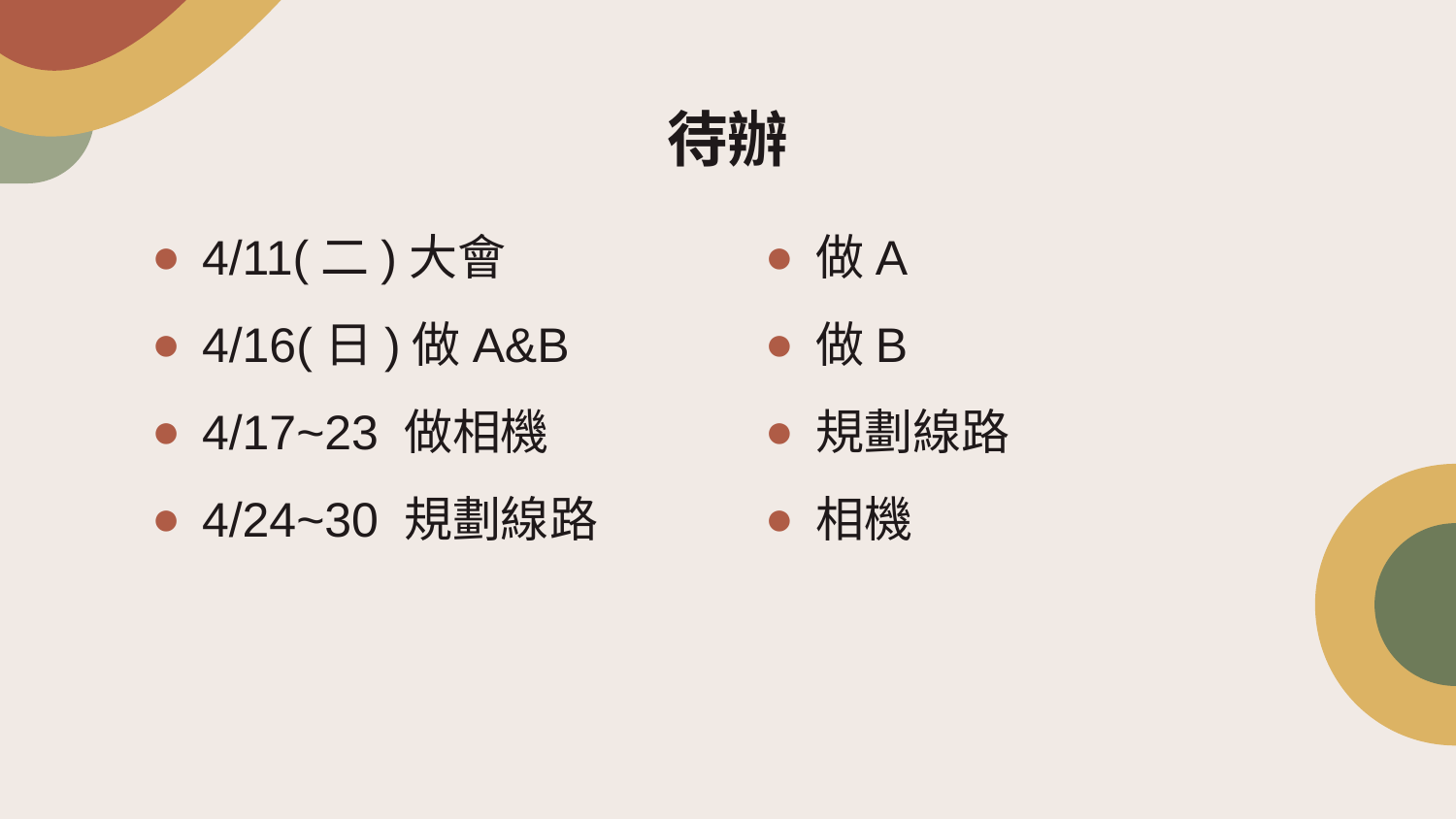

# 待辦
4/11(二)大會
4/16(日)做A&B
4/17~23 做相機
4/24~30 規劃線路

做A
做B
規劃線路
相機